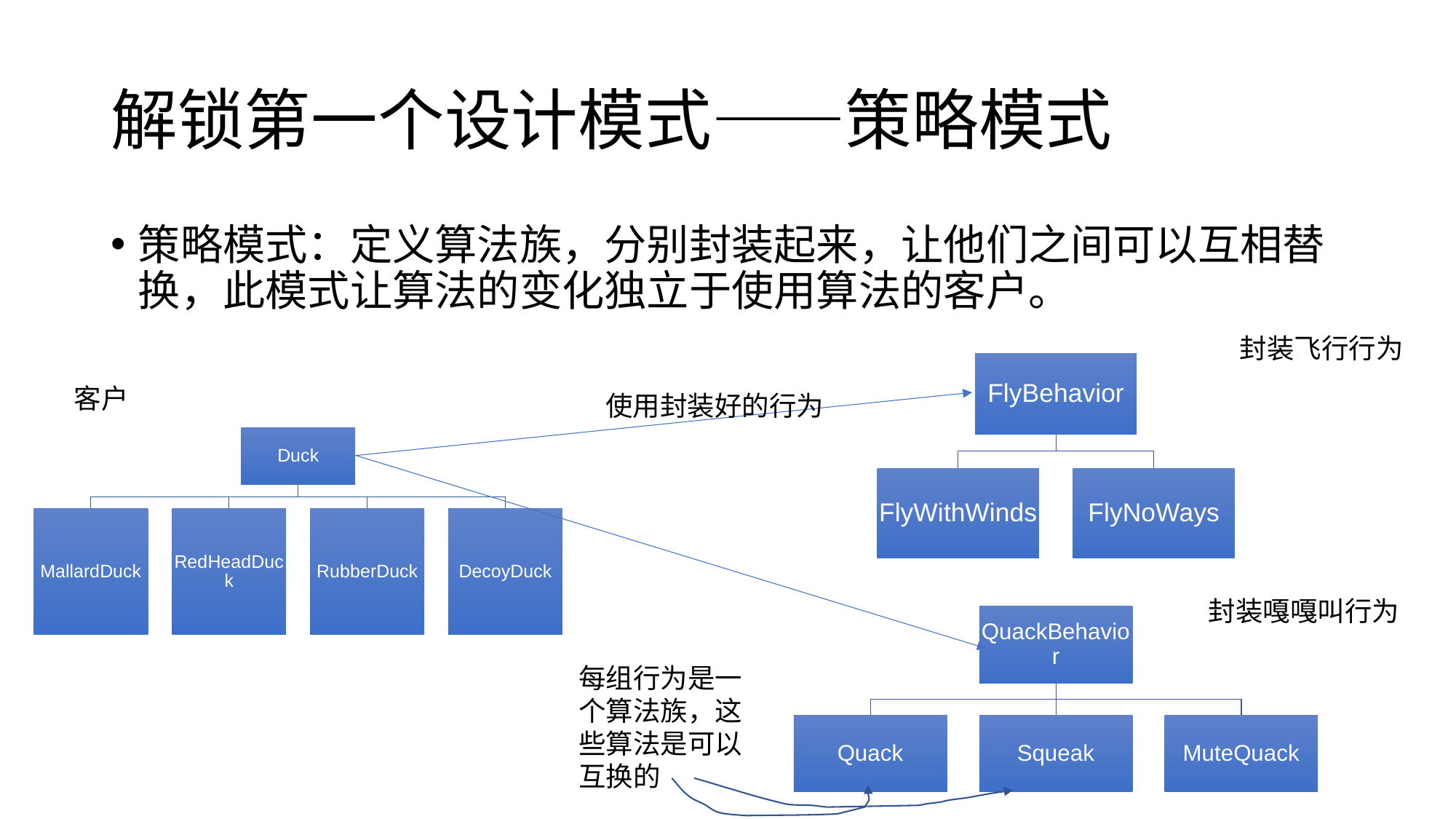

# 解锁第一个设计模式——策略模式
策略模式：定义算法族，分别封装起来，让他们之间可以互相替换，此模式让算法的变化独立于使用算法的客户。
封装飞行行为
FlyBehavior
FlyWithWinds
FlyNoWays
Duck
MallardDuck
RedHeadDuck
RubberDuck
DecoyDuck
客户
使用封装好的行为
封装嘎嘎叫行为
QuackBehavior
Quack
Squeak
MuteQuack
每组行为是一个算法族，这些算法是可以互换的